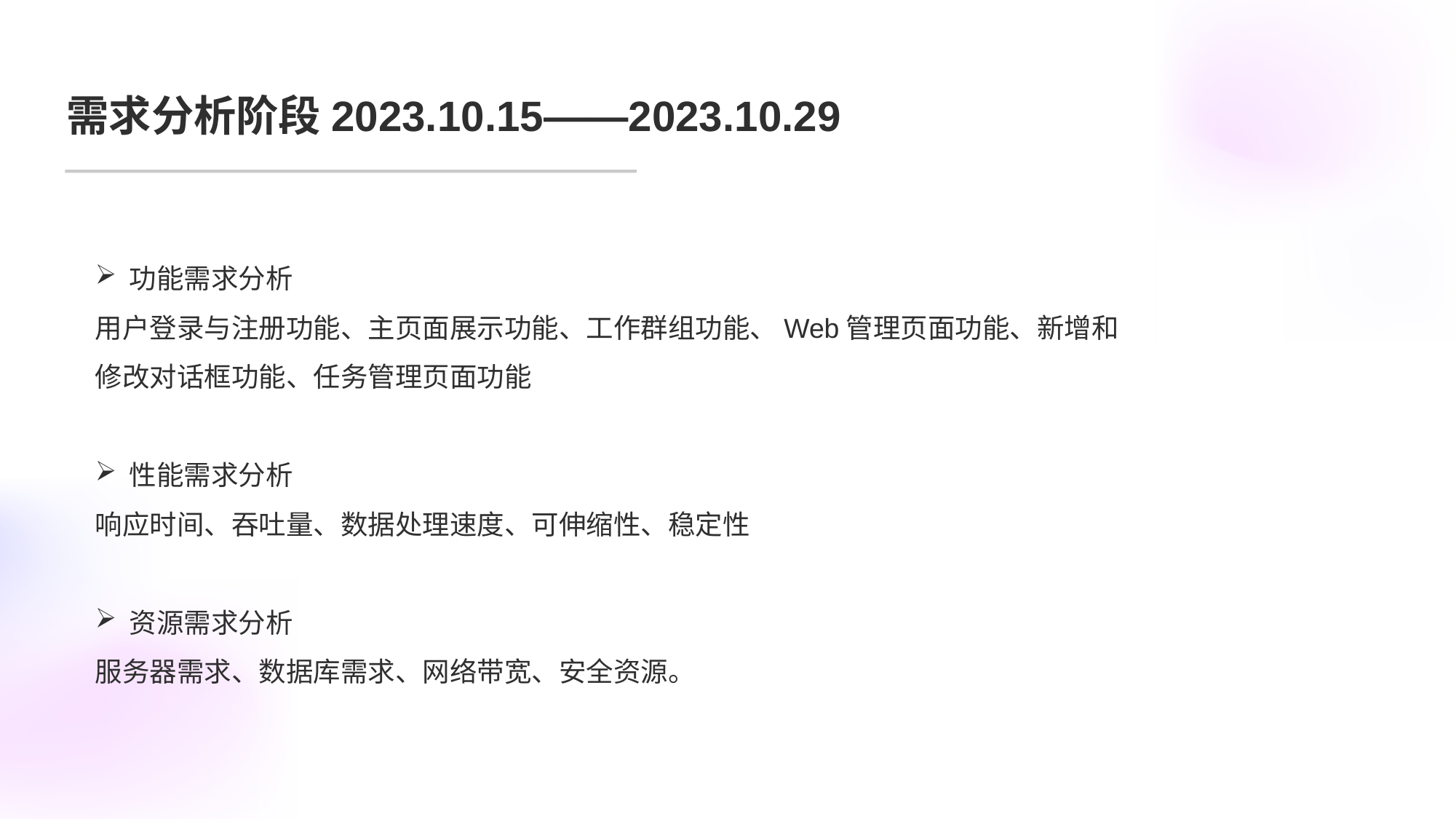

# 需求分析阶段2023.10.15——2023.10.29

功能需求分析
用户登录与注册功能、主页面展示功能、工作群组功能、Web管理页面功能、新增和修改对话框功能、任务管理页面功能

性能需求分析
响应时间、吞吐量、数据处理速度、可伸缩性、稳定性

资源需求分析
服务器需求、数据库需求、网络带宽、安全资源。